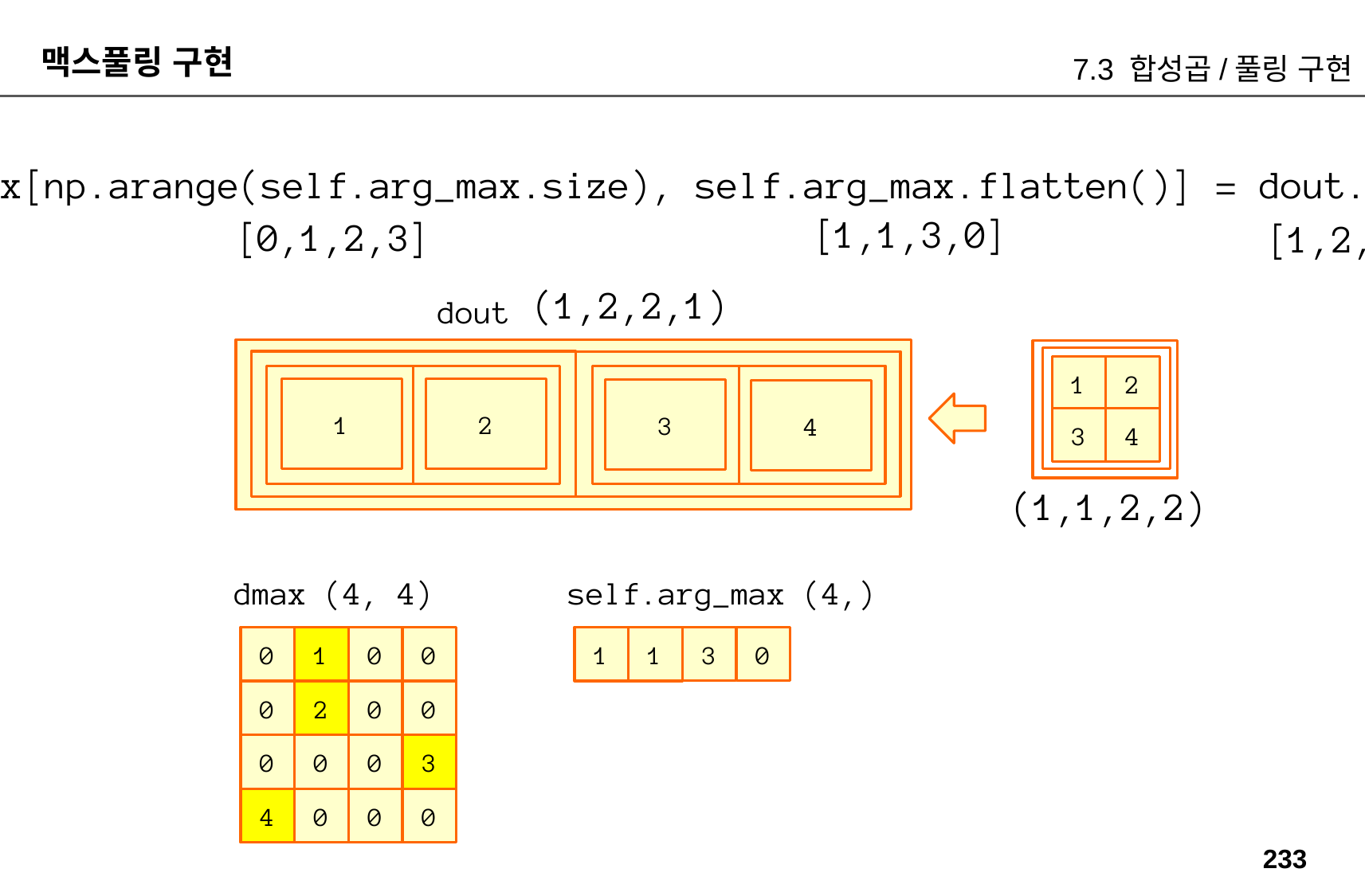

맥스풀링 구현
7.3 합성곱/풀링 구현
dmax[np.arange(self.arg_max.size), self.arg_max.flatten()] = dout.flatten()
[1,1,3,0]
[0,1,2,3]
[1,2,3,4]
(1,2,2,1)
dout

1
2

1
2
3
4

3
4
(1,1,2,2)
dmax (4, 4)
self.arg_max (4,)
0
1
0
0
3
0
1
1
0
2
0
0
0
0
0
3
4
0
0
0